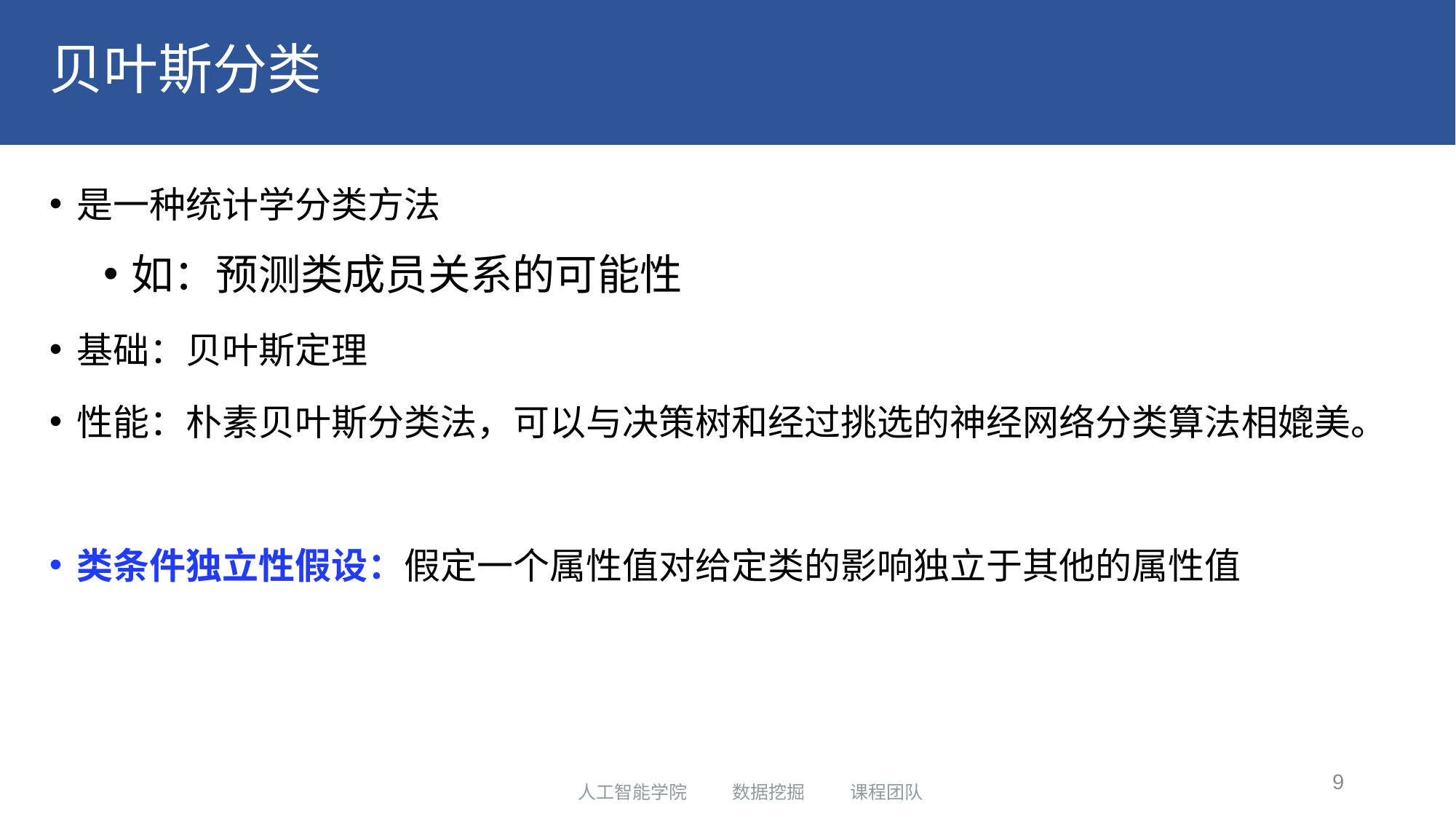

# 贝叶斯分类
是一种统计学分类方法
如：预测类成员关系的可能性
基础：贝叶斯定理
性能：朴素贝叶斯分类法，可以与决策树和经过挑选的神经网络分类算法相媲美。

类条件独立性假设：假定一个属性值对给定类的影响独立于其他的属性值
9
人工智能学院        数据挖掘        课程团队